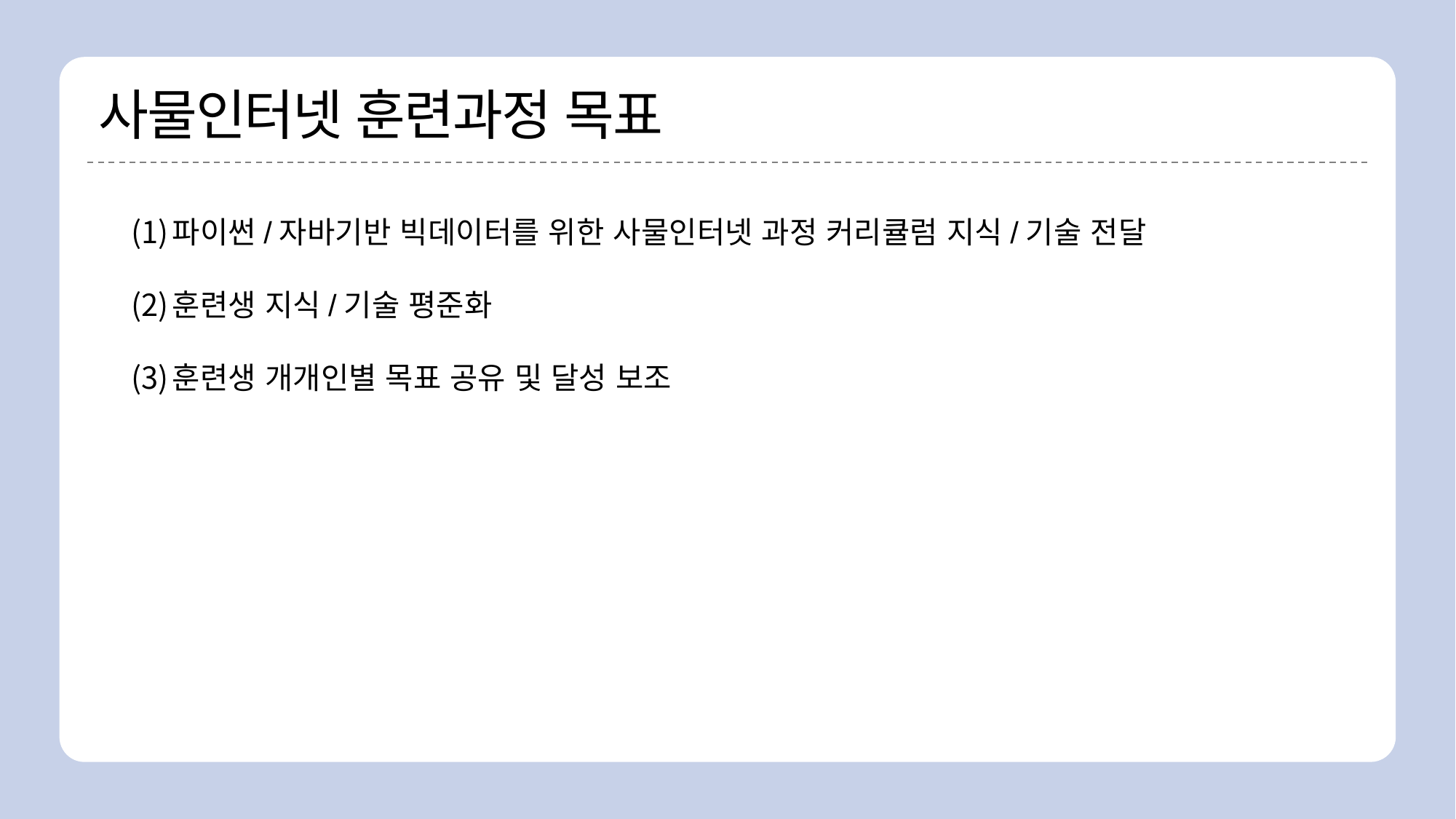

# 사물인터넷 훈련과정 목표

파이썬/자바기반 빅데이터를 위한 사물인터넷 과정 커리큘럼 지식/기술 전달

훈련생 지식/기술 평준화

훈련생 개개인별 목표 공유 및 달성 보조